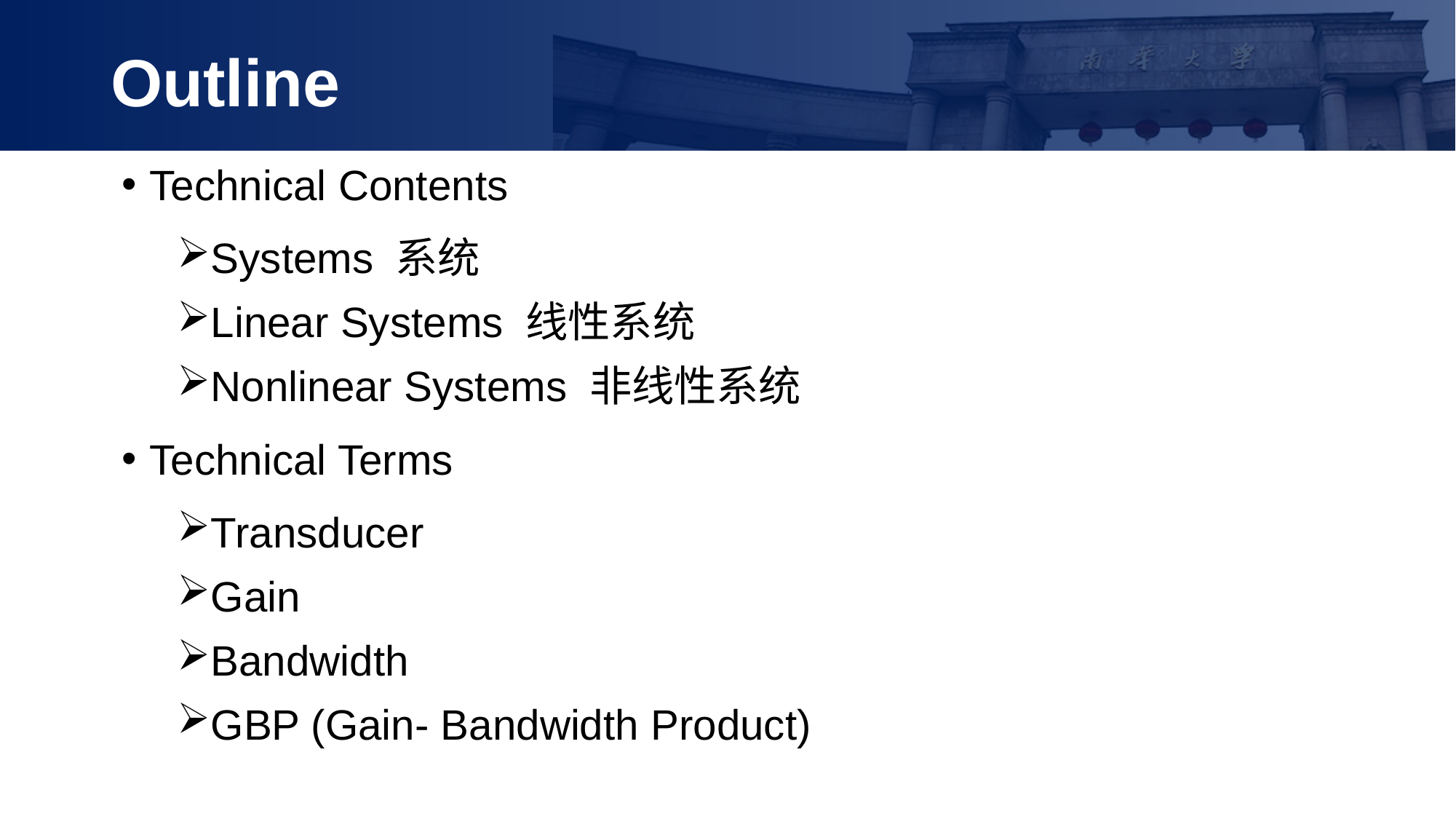

Outline
Technical Contents
Systems 系统
Linear Systems 线性系统
Nonlinear Systems 非线性系统
Technical Terms
Transducer
Gain
Bandwidth
GBP (Gain- Bandwidth Product)